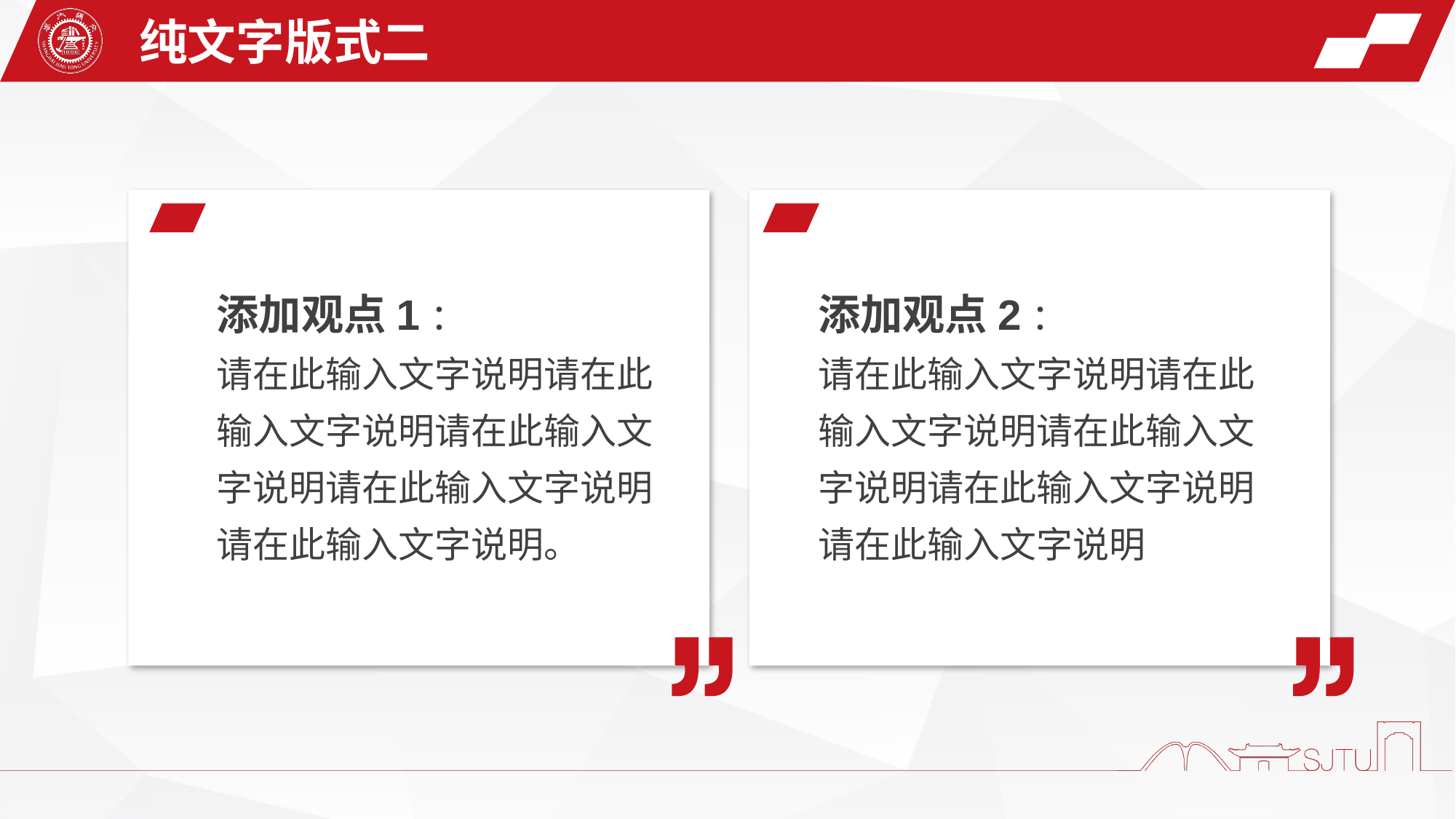

纯文字版式二

添加观点1：
请在此输入文字说明请在此输入文字说明请在此输入文字说明请在此输入文字说明请在此输入文字说明。
添加观点2：
请在此输入文字说明请在此输入文字说明请在此输入文字说明请在此输入文字说明请在此输入文字说明